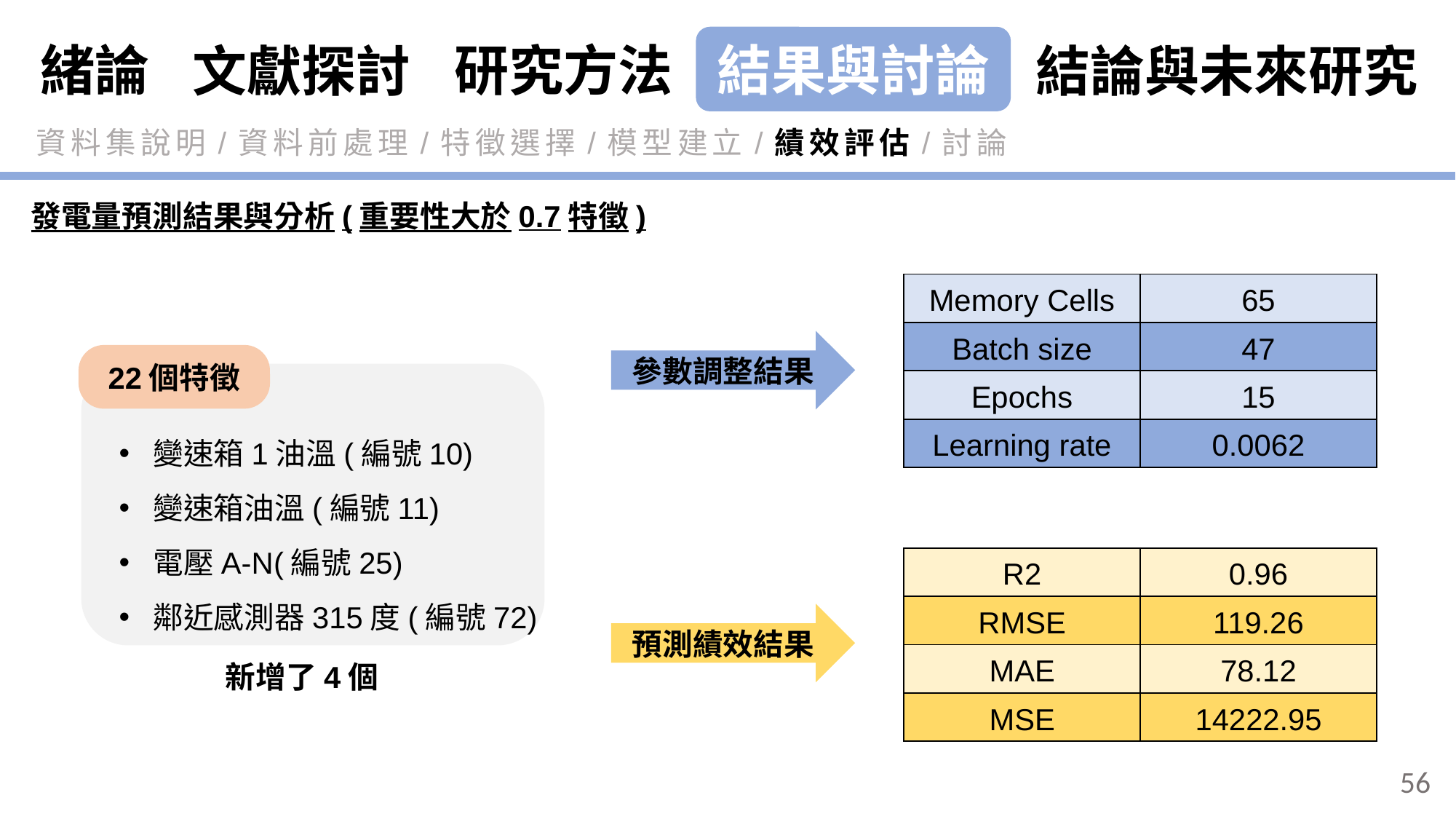

緒論
研究方法
結果與討論
結論與未來研究
文獻探討
資料集說明/資料前處理/特徵選擇/模型建立/績效評估/討論
發電量預測結果與分析(重要性大於0.7特徵)
| Memory Cells | 65 |
| --- | --- |
| Batch size | 47 |
| Epochs | 15 |
| Learning rate | 0.0062 |
參數調整結果
22個特徵

變速箱1油溫(編號10)
變速箱油溫(編號11)
電壓A-N(編號25)
鄰近感測器315度(編號72)
新增了4個
| R2 | 0.96 |
| --- | --- |
| RMSE | 119.26 |
| MAE | 78.12 |
| MSE | 14222.95 |
預測績效結果

56